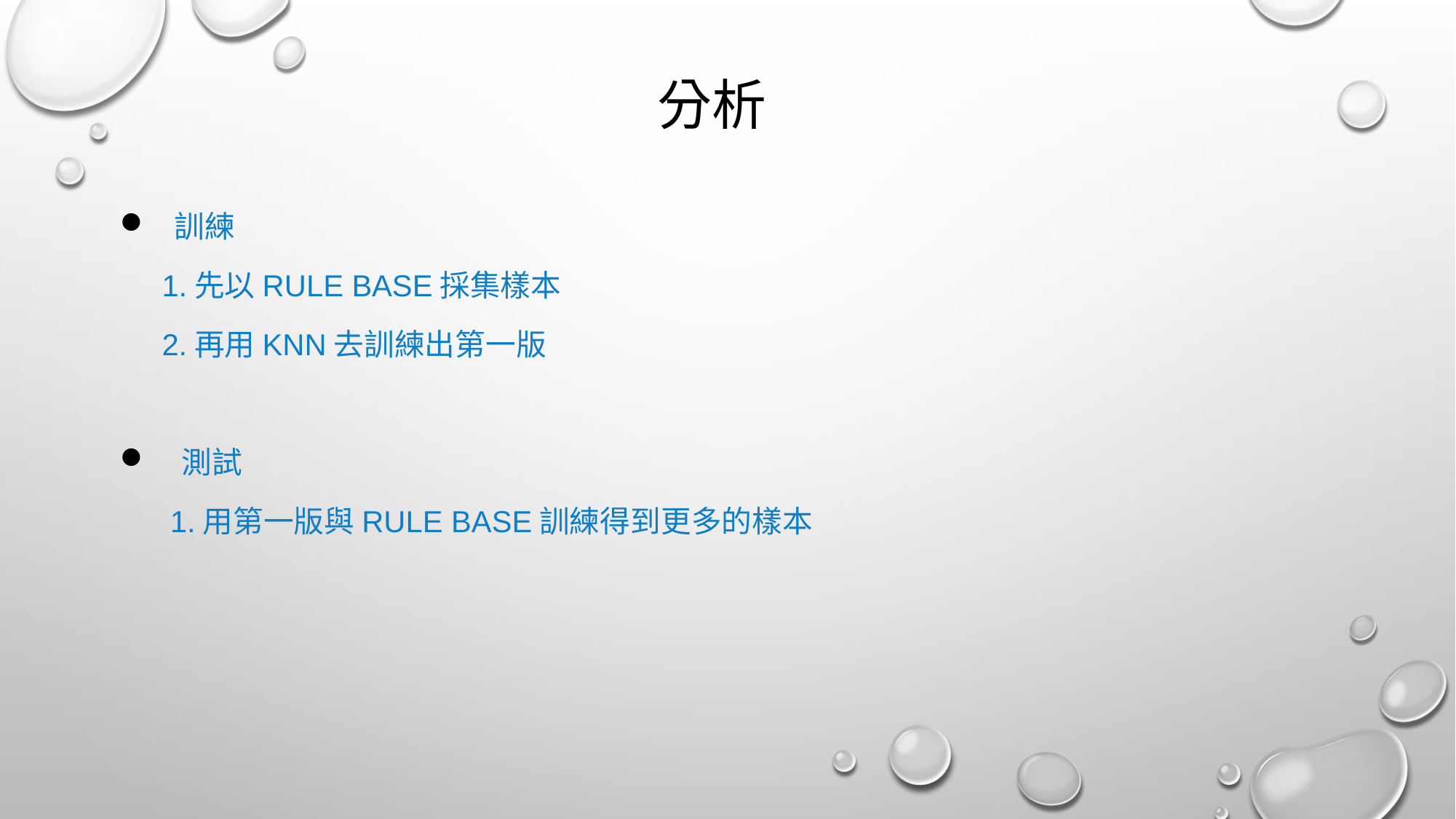

# 分析
訓練
     1.先以rule base採集樣本
     2.再用KNN去訓練出第一版

測試
      1.用第一版與RULE BASE訓練得到更多的樣本